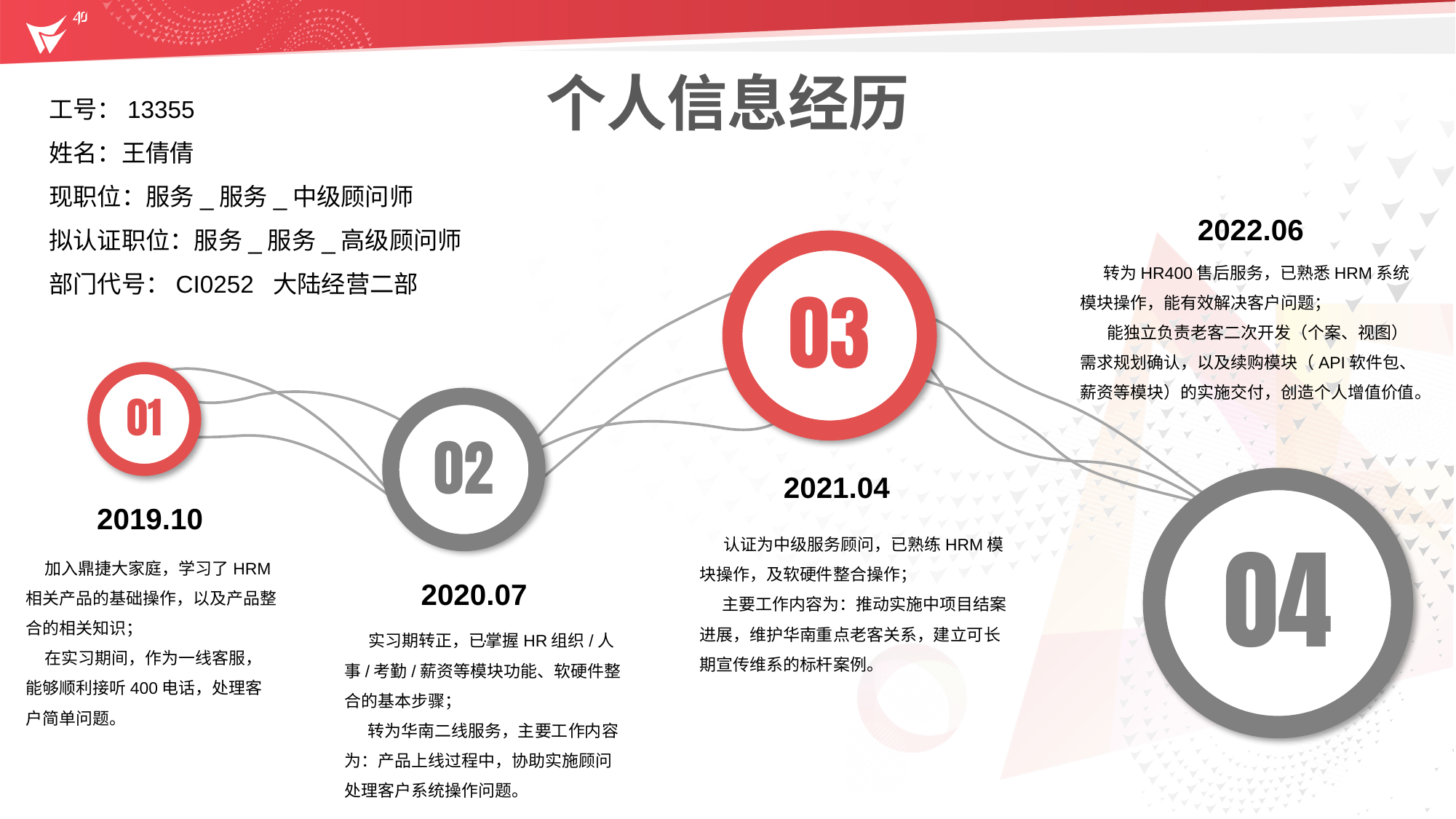

个人信息经历
工号：13355
姓名：王倩倩
现职位：服务_服务_中级顾问师
拟认证职位：服务_服务_高级顾问师
部门代号：CI0252  大陆经营二部
2022.06
03
01
02
2021.04
04
2019.10
2020.07
.
     转为HR400售后服务，已熟悉HRM系统模块操作，能有效解决客户问题；
      能独立负责老客二次开发（个案、视图）需求规划确认，以及续购模块（API软件包、薪资等模块）的实施交付，创造个人增值价值。

     认证为中级服务顾问，已熟练HRM模块操作，及软硬件整合操作；
     主要工作内容为：推动实施中项目结案进展，维护华南重点老客关系，建立可长期宣传维系的标杆案例。
    加入鼎捷大家庭，学习了HRM相关产品的基础操作，以及产品整合的相关知识；
    在实习期间，作为一线客服，能够顺利接听400电话，处理客户简单问题。
     实习期转正，已掌握HR组织/人事/考勤/薪资等模块功能、软硬件整合的基本步骤；
     转为华南二线服务，主要工作内容为：产品上线过程中，协助实施顾问处理客户系统操作问题。